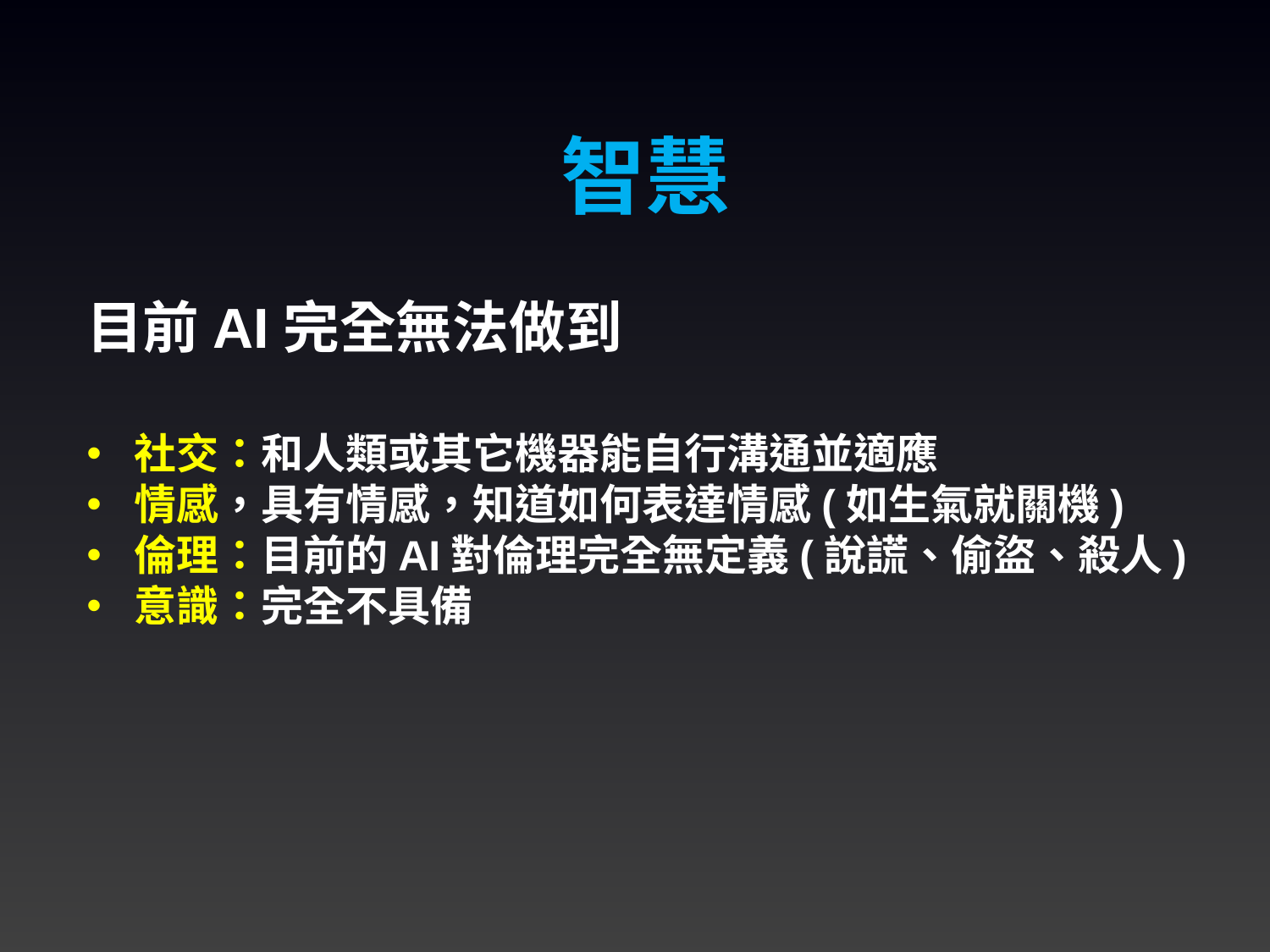

智慧
目前AI完全無法做到

社交：和人類或其它機器能自行溝通並適應
情感，具有情感，知道如何表達情感(如生氣就關機)
倫理：目前的AI對倫理完全無定義(說謊、偷盜、殺人)
意識：完全不具備